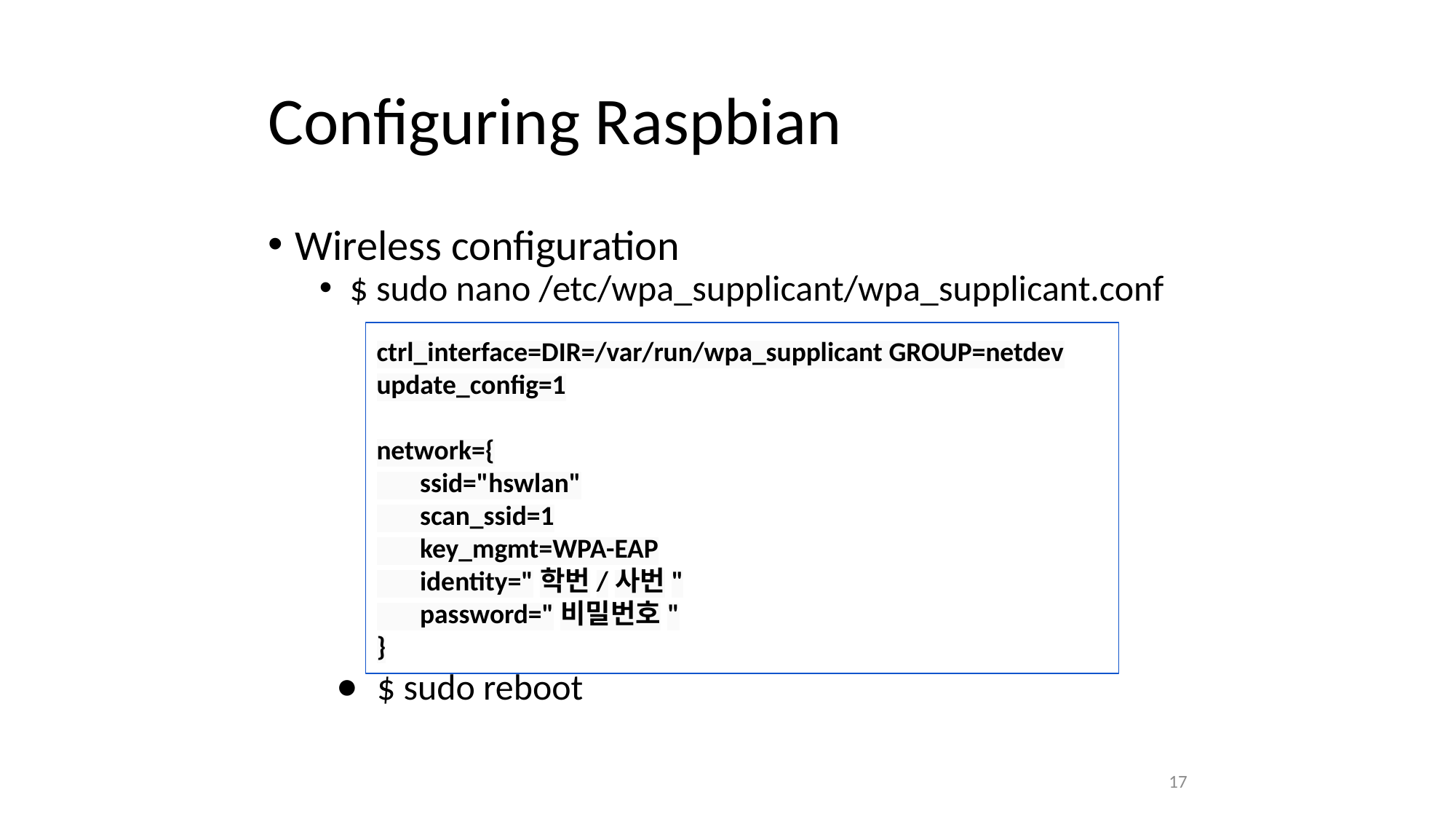

# Configuring Raspbian
Wireless configuration
$ sudo nano /etc/wpa_supplicant/wpa_supplicant.conf

$ sudo reboot
ctrl_interface=DIR=/var/run/wpa_supplicant GROUP=netdev
update_config=1

network={
       ssid="hswlan"
       scan_ssid=1
       key_mgmt=WPA-EAP
       identity="학번/사번"
       password="비밀번호"
}
17